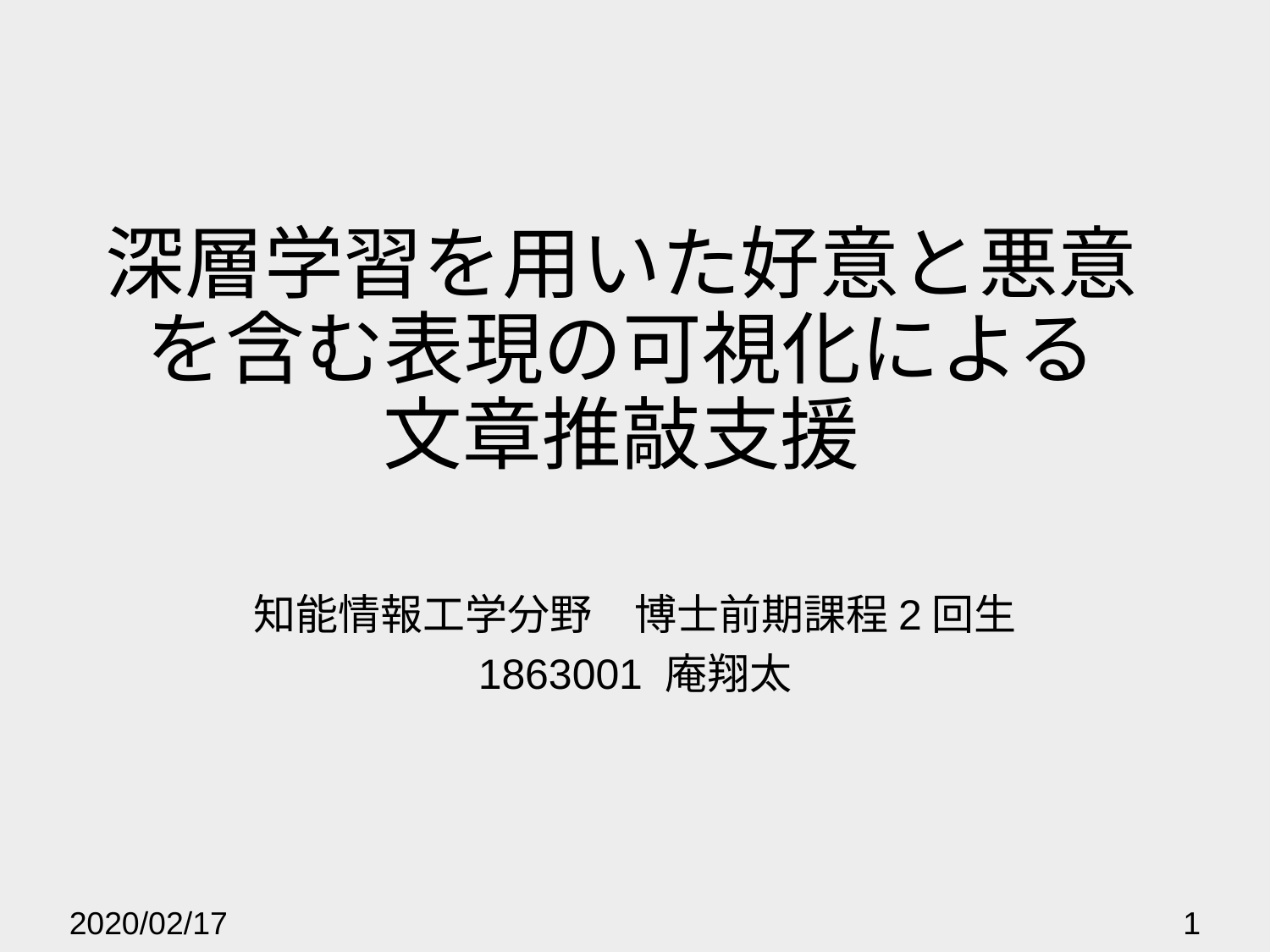

# 深層学習を用いた好意と悪意を含む表現の可視化による 文章推敲支援
知能情報工学分野　博士前期課程2回生
1863001 庵翔太